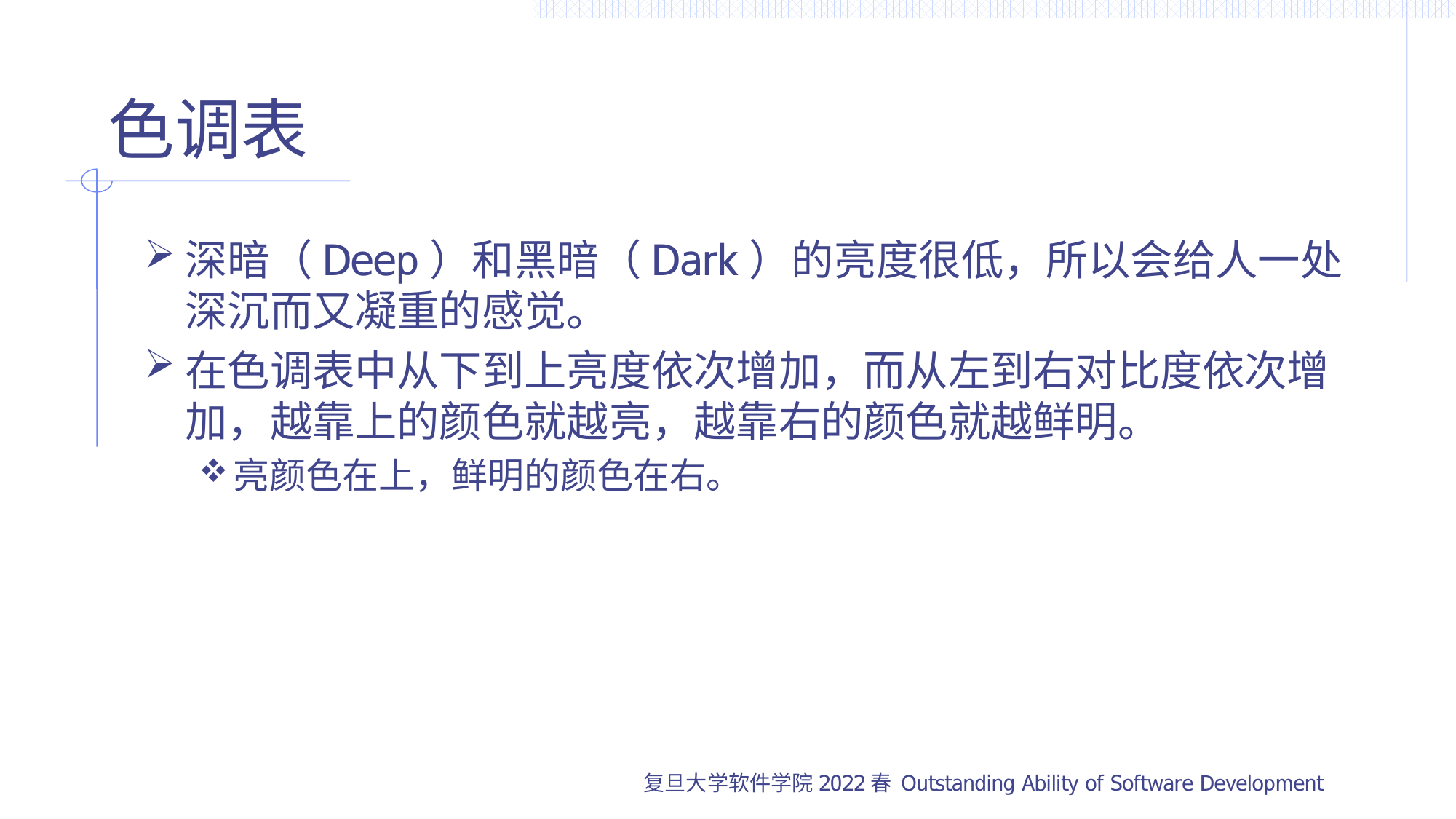

# 色调表
深暗（Deep）和黑暗（Dark）的亮度很低，所以会给人一处深沉而又凝重的感觉。
在色调表中从下到上亮度依次增加，而从左到右对比度依次增加，越靠上的颜色就越亮，越靠右的颜色就越鲜明。
亮颜色在上，鲜明的颜色在右。